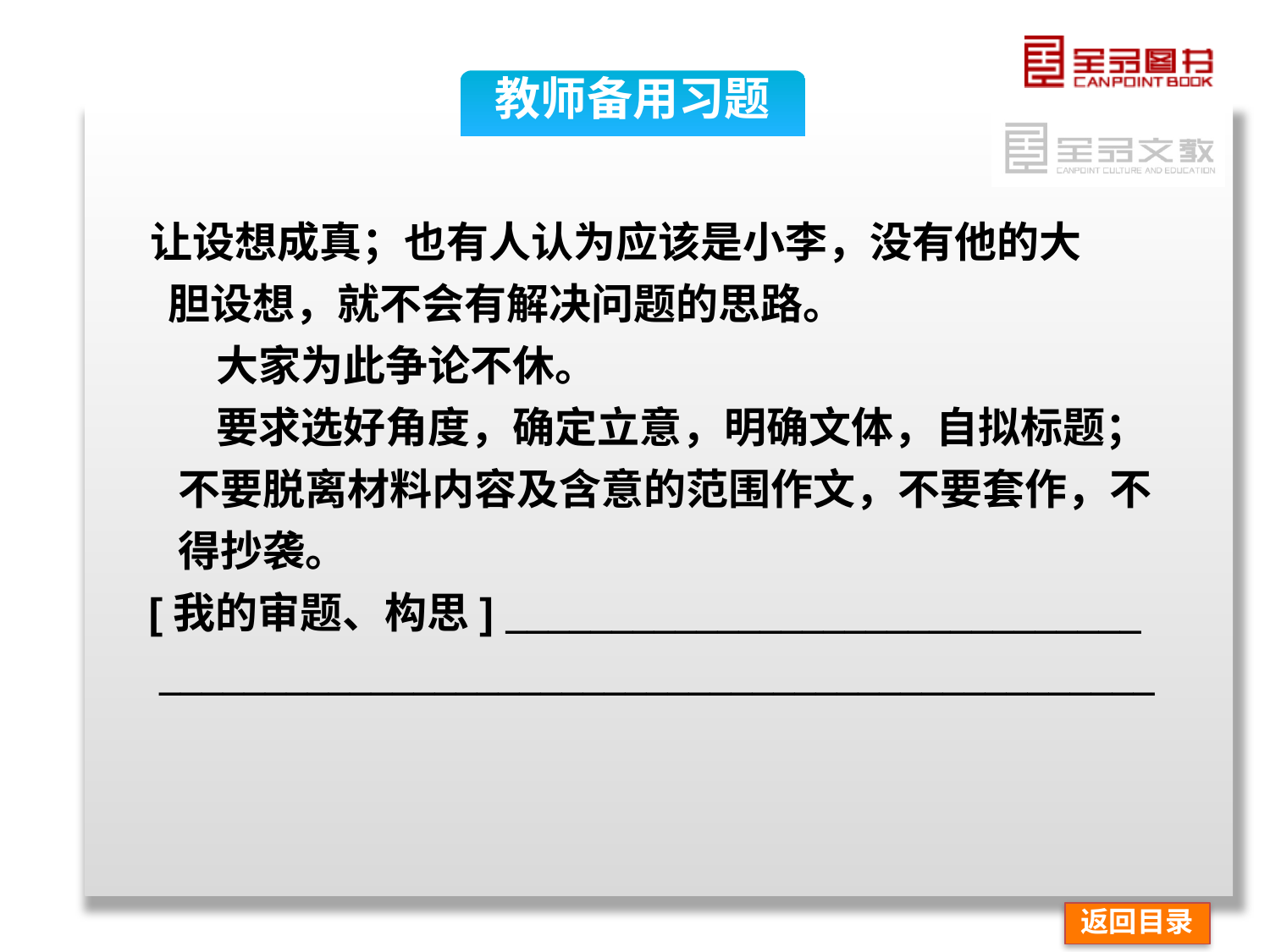

教师备用习题
   让设想成真；也有人认为应该是小李，没有他的大
 胆设想，就不会有解决问题的思路。
      大家为此争论不休。
      要求选好角度，确定立意，明确文体，自拟标题；
  不要脱离材料内容及含意的范围作文，不要套作，不
  得抄袭。
[我的审题、构思] ______________________________
 _______________________________________________

返回目录